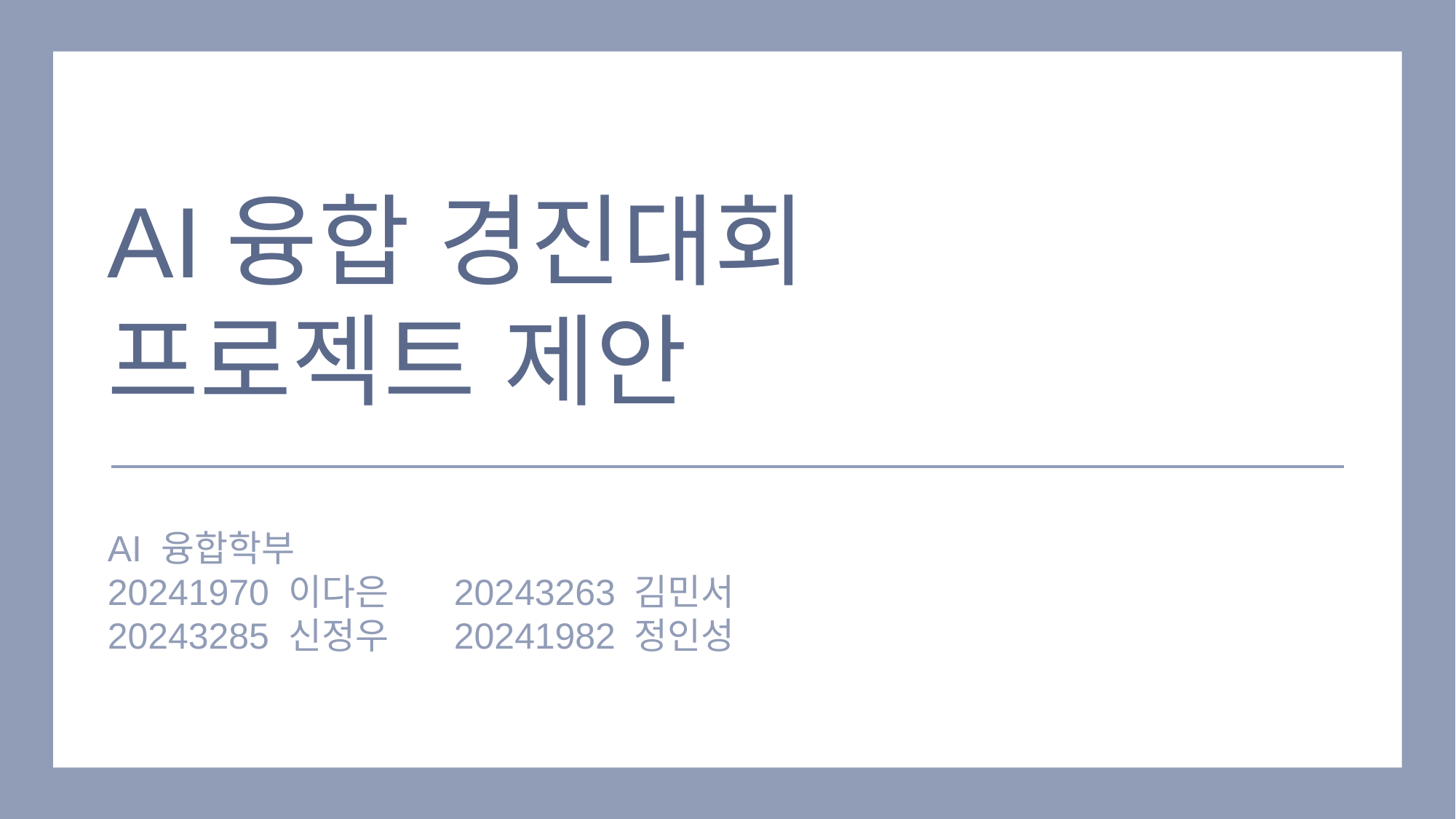

AI융합 경진대회
프로젝트 제안
AI 융합학부
20241970 이다은	 20243263 김민서
20243285 신정우	 20241982 정인성